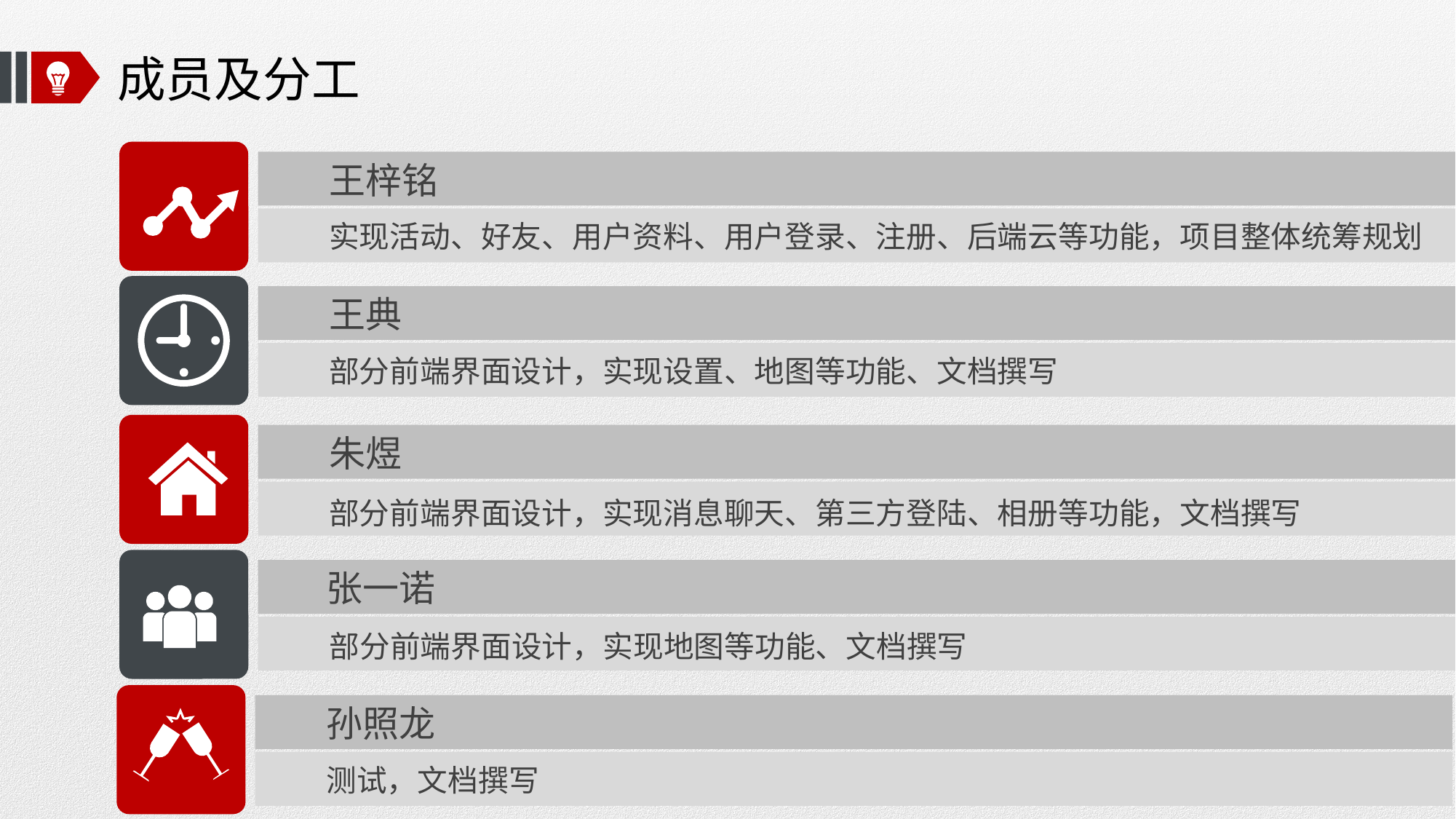

# 成员及分工

王梓铭

实现活动、好友、用户资料、用户登录、注册、后端云等功能，项目整体统筹规划

王典

部分前端界面设计，实现设置、地图等功能、文档撰写

朱煜

部分前端界面设计，实现消息聊天、第三方登陆、相册等功能，文档撰写

张一诺

部分前端界面设计，实现地图等功能、文档撰写

孙照龙

测试，文档撰写